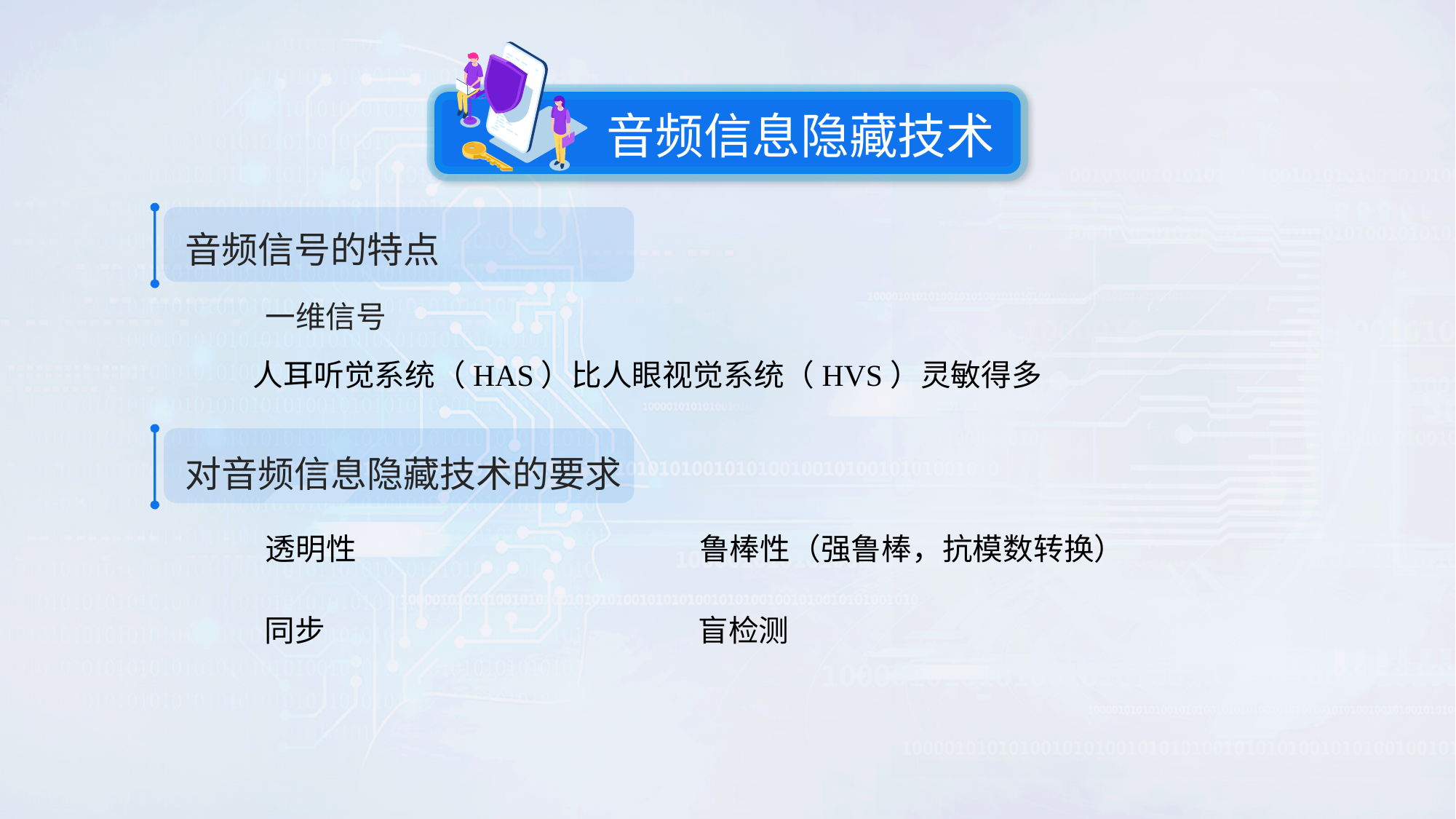

音频信息隐藏技术
音频信号的特点

一维信号
人耳听觉系统（HAS）比人眼视觉系统（HVS）灵敏得多

对音频信息隐藏技术的要求

鲁棒性（强鲁棒，抗模数转换）
透明性
同步
盲检测